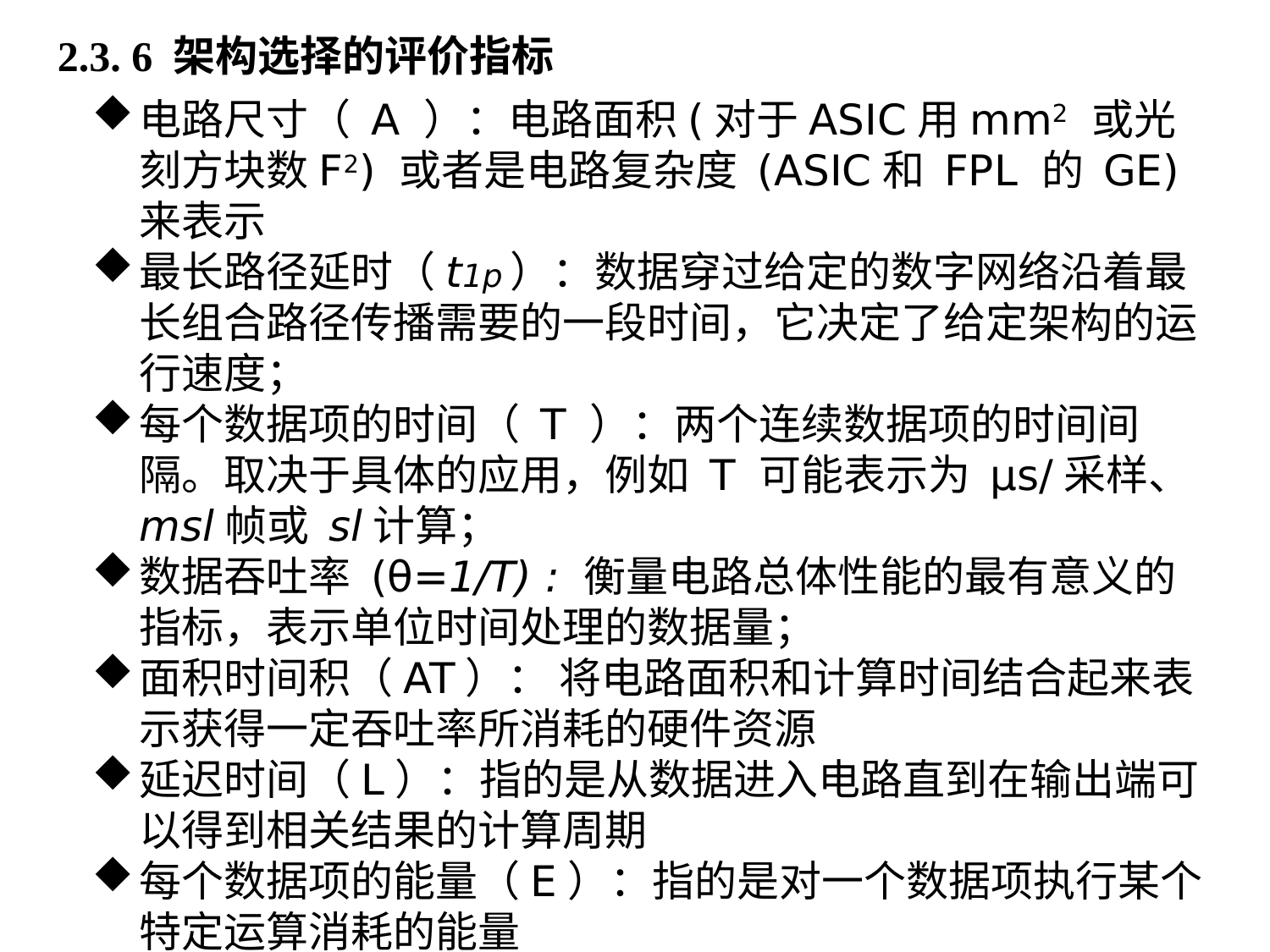

2.3. 6 架构选择的评价指标

电路尺寸（ A ）：电路面积(对于ASIC用mm2 或光刻方块数F2) 或者是电路复杂度 (ASIC和 FPL 的 GE) 来表示
最长路径延时（t1p）：数据穿过给定的数字网络沿着最长组合路径传播需要的一段时间，它决定了给定架构的运行速度；
每个数据项的时间（ T ）：两个连续数据项的时间间隔。取决于具体的应用，例如 T 可能表示为 μs/采样、 msl帧或 sl计算；
数据吞吐率 (θ=1/T) : 衡量电路总体性能的最有意义的指标，表示单位时间处理的数据量；
面积时间积（AT）： 将电路面积和计算时间结合起来表示获得一定吞吐率所消耗的硬件资源
延迟时间（L）：指的是从数据进入电路直到在输出端可以得到相关结果的计算周期
每个数据项的能量（E）：指的是对一个数据项执行某个特定运算消耗的能量